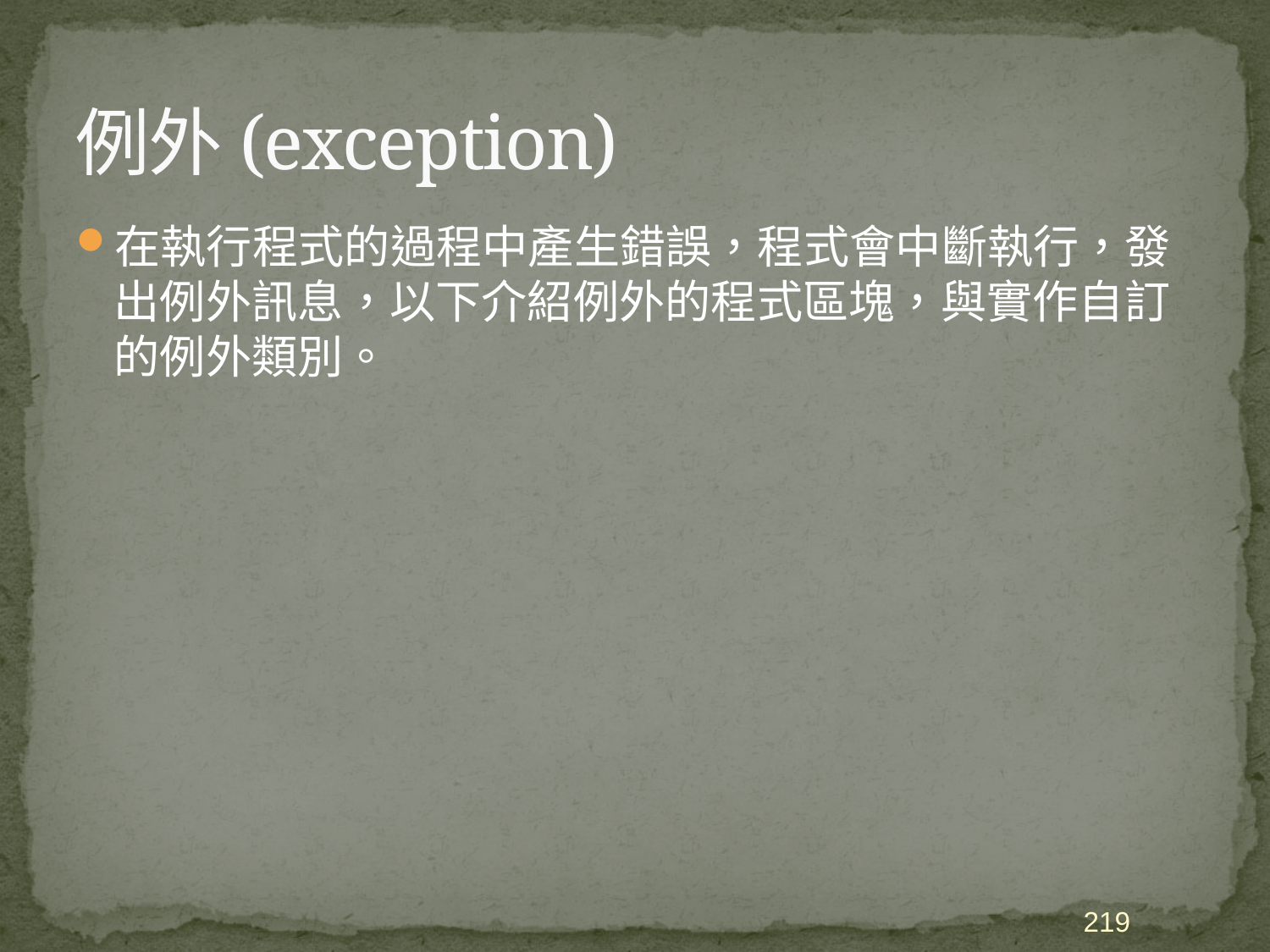

# 例外(exception)
在執行程式的過程中產生錯誤，程式會中斷執行，發出例外訊息，以下介紹例外的程式區塊，與實作自訂的例外類別。
219